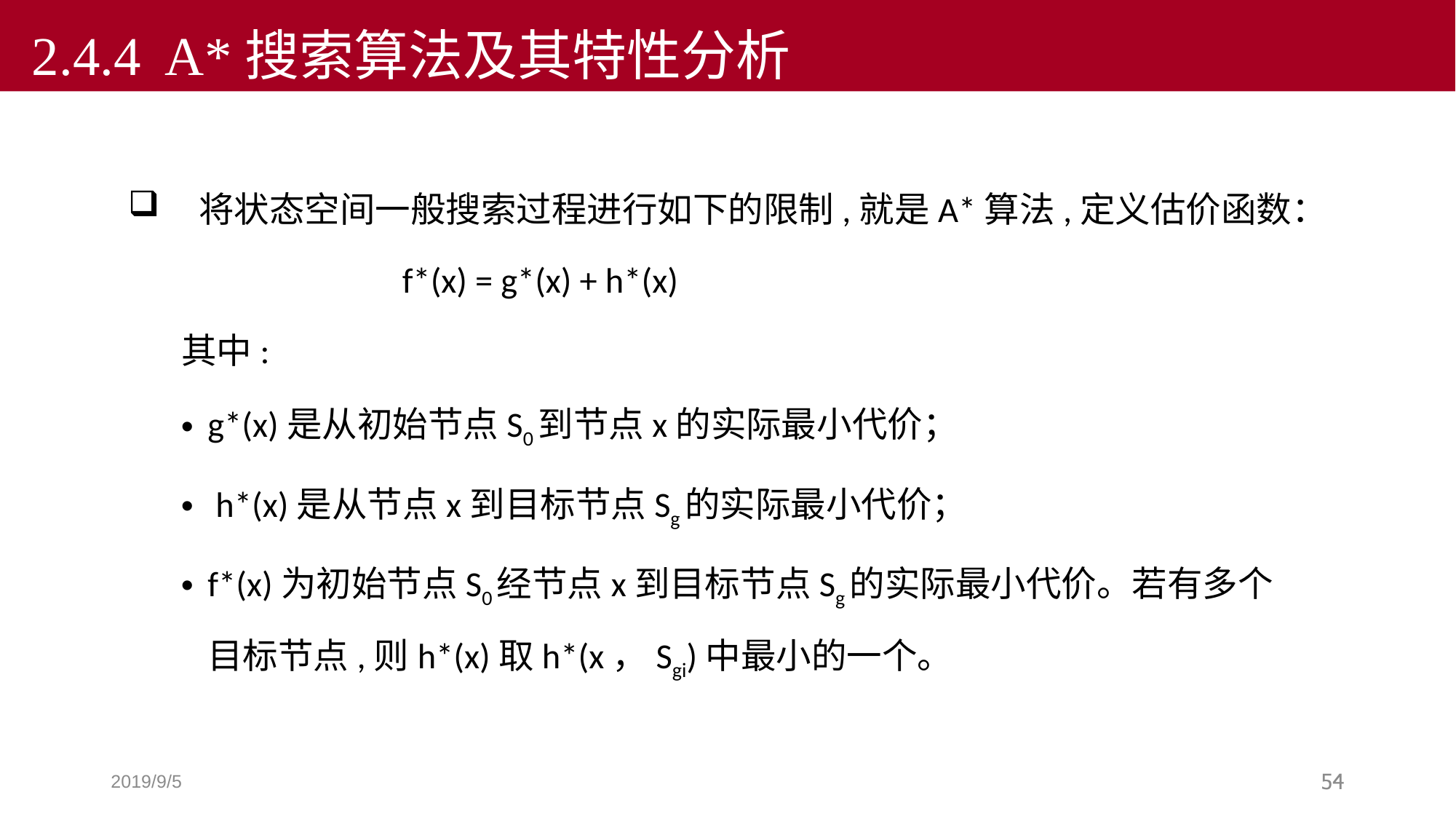

2.4.4  A*搜索算法及其特性分析
将状态空间一般搜索过程进行如下的限制,就是A*算法,定义估价函数：
                     f*(x) = g*(x) + h*(x)
其中:
g*(x)是从初始节点S0到节点x的实际最小代价；
 h*(x)是从节点x到目标节点Sg的实际最小代价；
f*(x)为初始节点S0经节点x到目标节点Sg的实际最小代价。若有多个目标节点,则h*(x)取h*(x，Sgi)中最小的一个。
2019/9/5
54